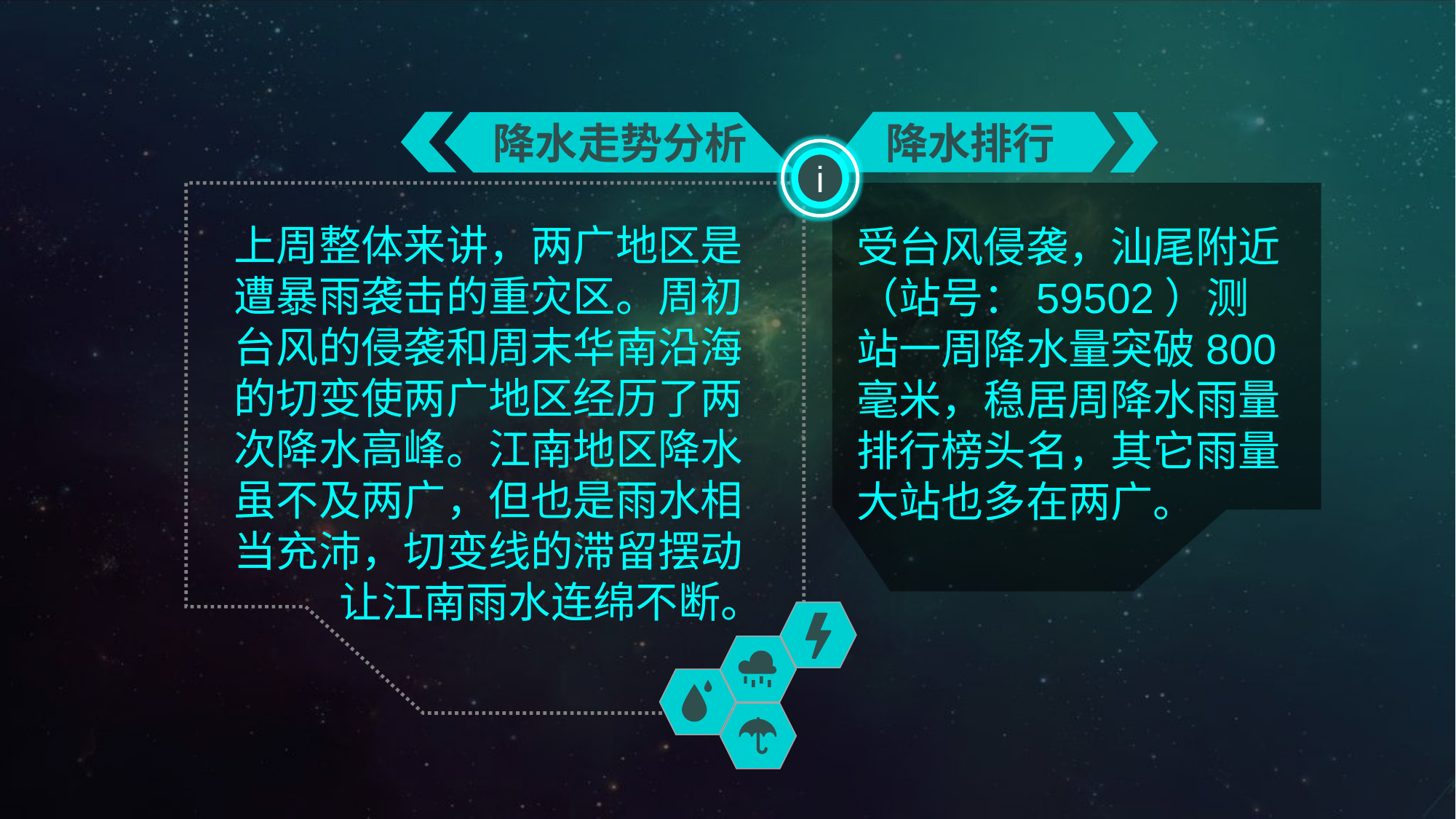

降水走势分析

i

上周整体来讲，两广地区是遭暴雨袭击的重灾区。周初台风的侵袭和周末华南沿海的切变使两广地区经历了两次降水高峰。江南地区降水虽不及两广，但也是雨水相当充沛，切变线的滞留摆动
          让江南雨水连绵不断。

降水排行

受台风侵袭，汕尾附近（站号：59502）测站一周降水量突破800毫米，稳居周降水雨量排行榜头名，其它雨量大站也多在两广。